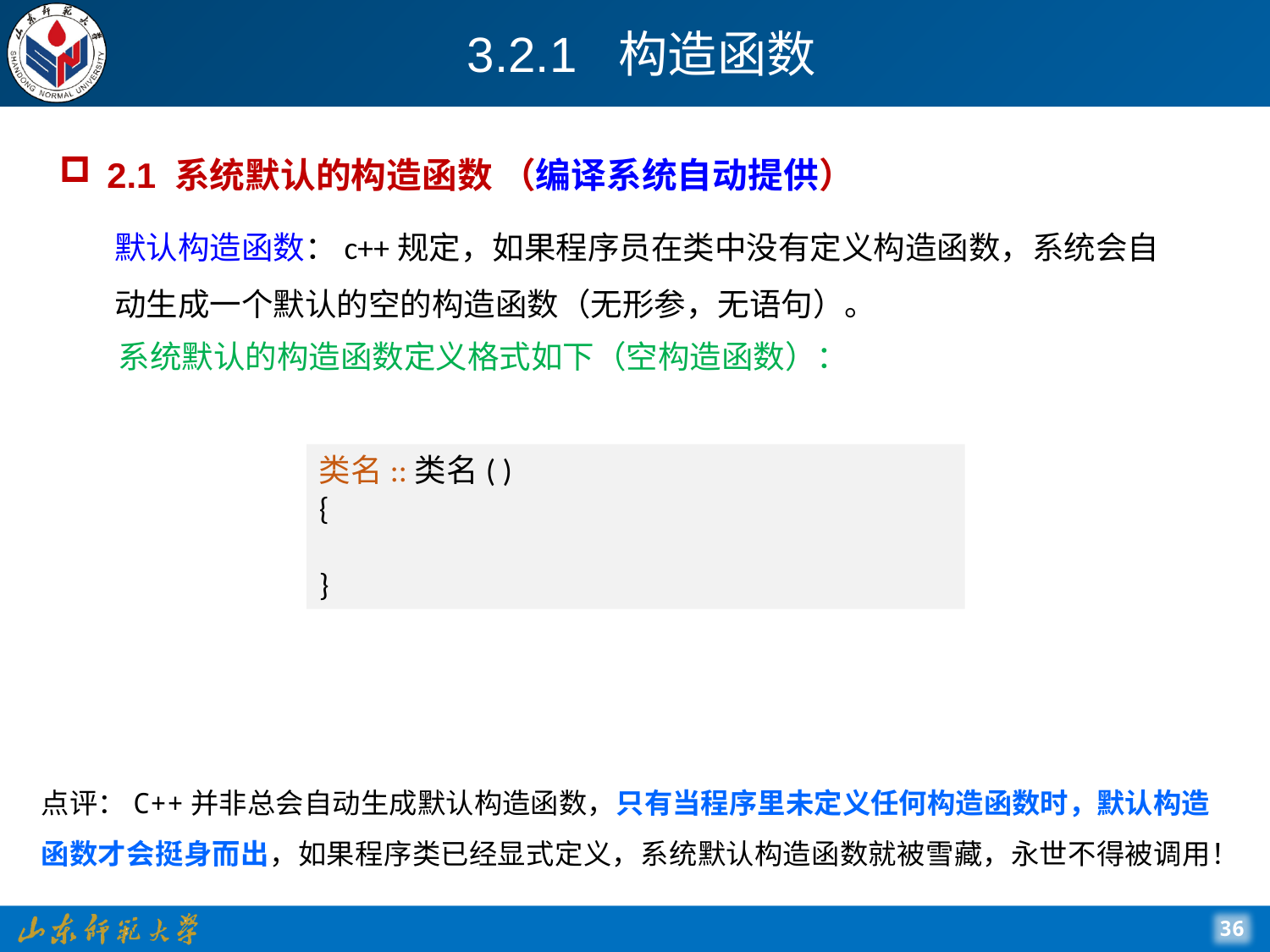

# 3.2.1 构造函数
2.1 系统默认的构造函数 （编译系统自动提供）
默认构造函数：c++规定，如果程序员在类中没有定义构造函数，系统会自动生成一个默认的空的构造函数（无形参，无语句）。
系统默认的构造函数定义格式如下（空构造函数）：
类名::类名( )
{

}
点评：C++并非总会自动生成默认构造函数，只有当程序里未定义任何构造函数时，默认构造函数才会挺身而出，如果程序类已经显式定义，系统默认构造函数就被雪藏，永世不得被调用！